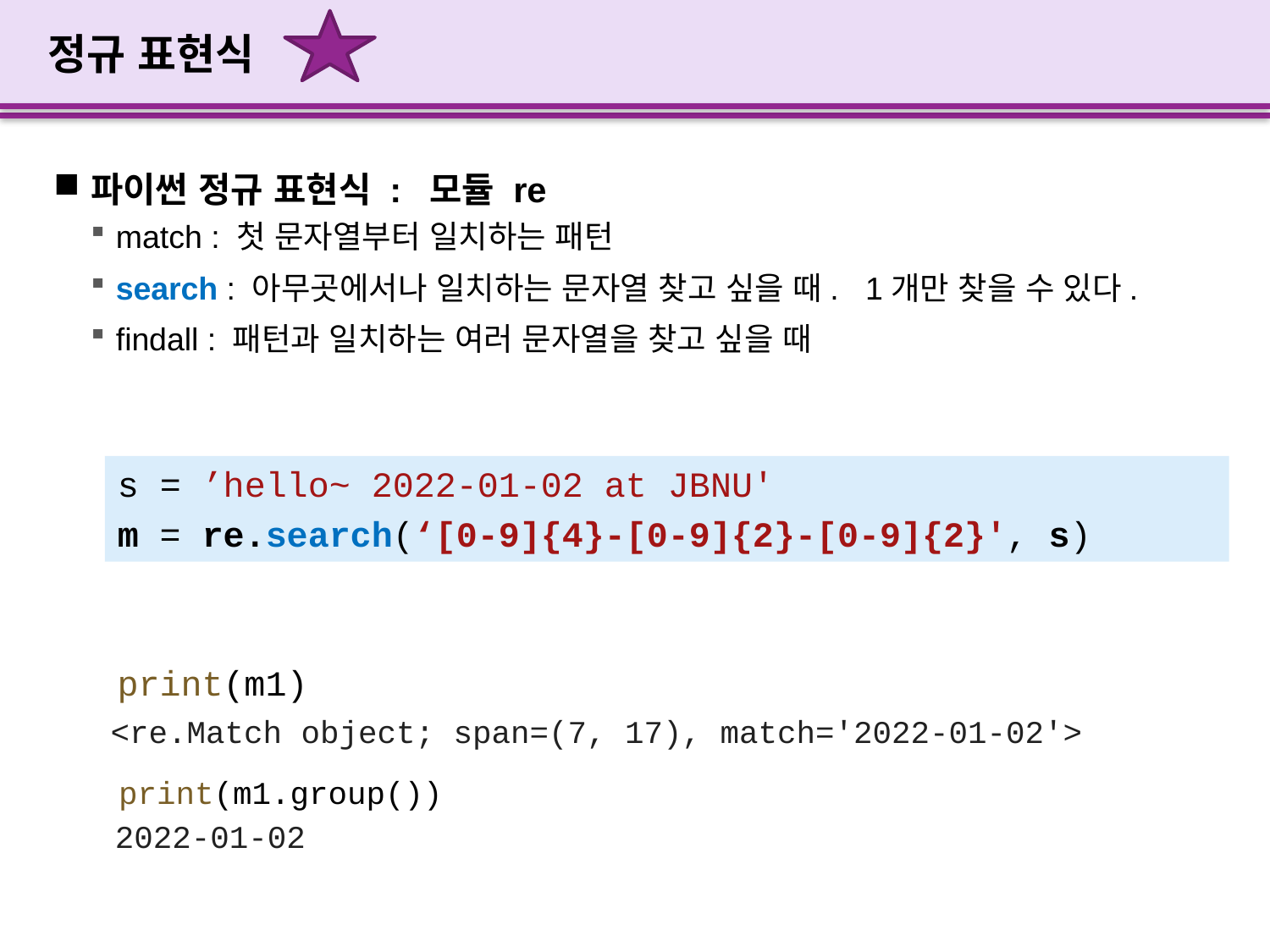

# 정규 표현식
파이썬 정규 표현식 :  모듈 re
match : 첫 문자열부터 일치하는 패턴
search : 아무곳에서나 일치하는 문자열 찾고 싶을 때.   1개만 찾을 수 있다.
findall : 패턴과 일치하는 여러 문자열을 찾고 싶을 때
s = ’hello~ 2022-01-02 at JBNU'
m = re.search(‘[0-9]{4}-[0-9]{2}-[0-9]{2}', s)
print(m1)
<re.Match object; span=(7, 17), match='2022-01-02'>
print(m1.group())
2022-01-02